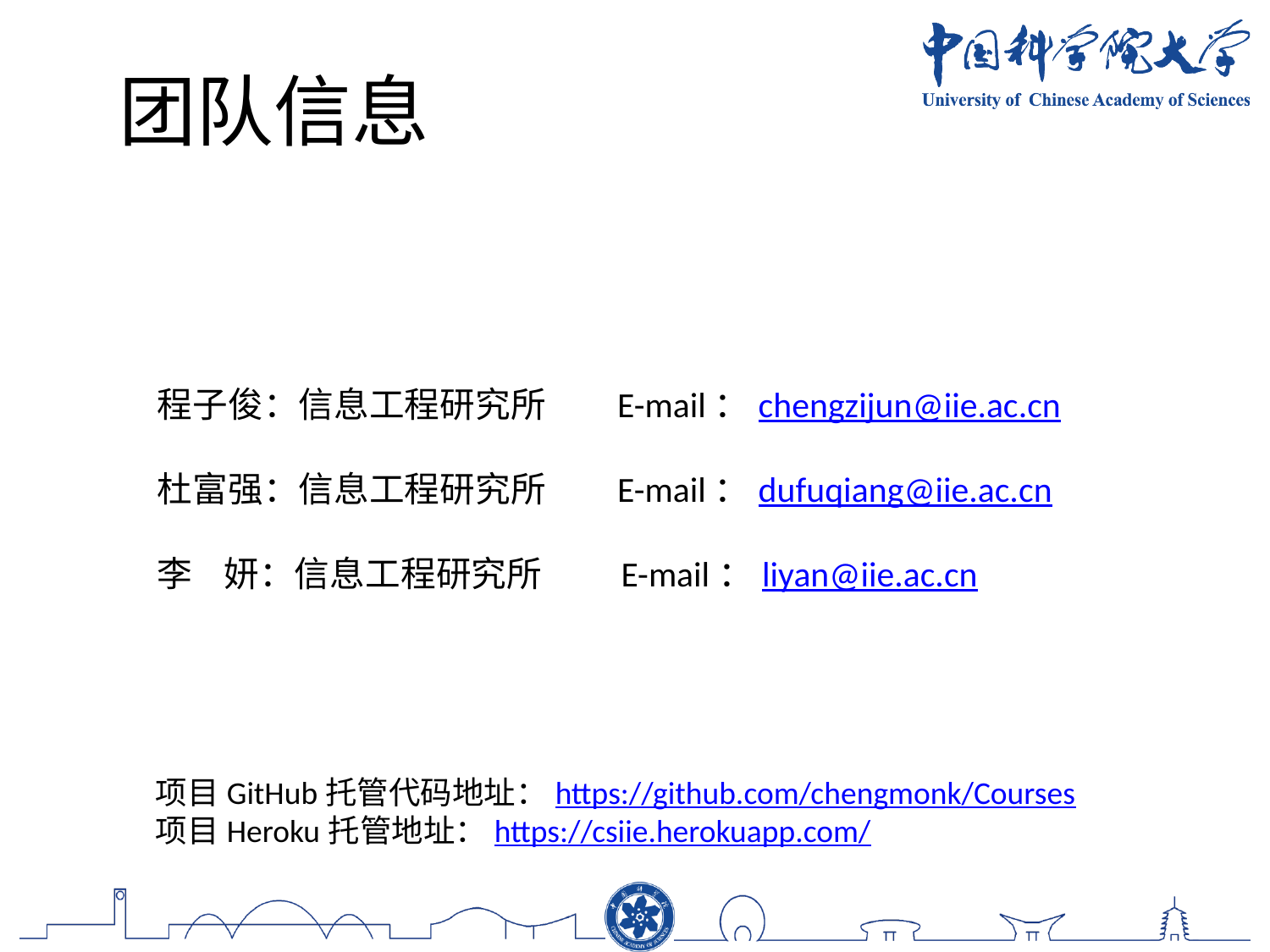

团队信息
程子俊：信息工程研究所        E-mail：chengzijun@iie.ac.cn

杜富强：信息工程研究所        E-mail：dufuqiang@iie.ac.cn

李    妍：信息工程研究所         E-mail：liyan@iie.ac.cn

项目GitHub托管代码地址：https://github.com/chengmonk/Courses
项目Heroku托管地址：https://csiie.herokuapp.com/